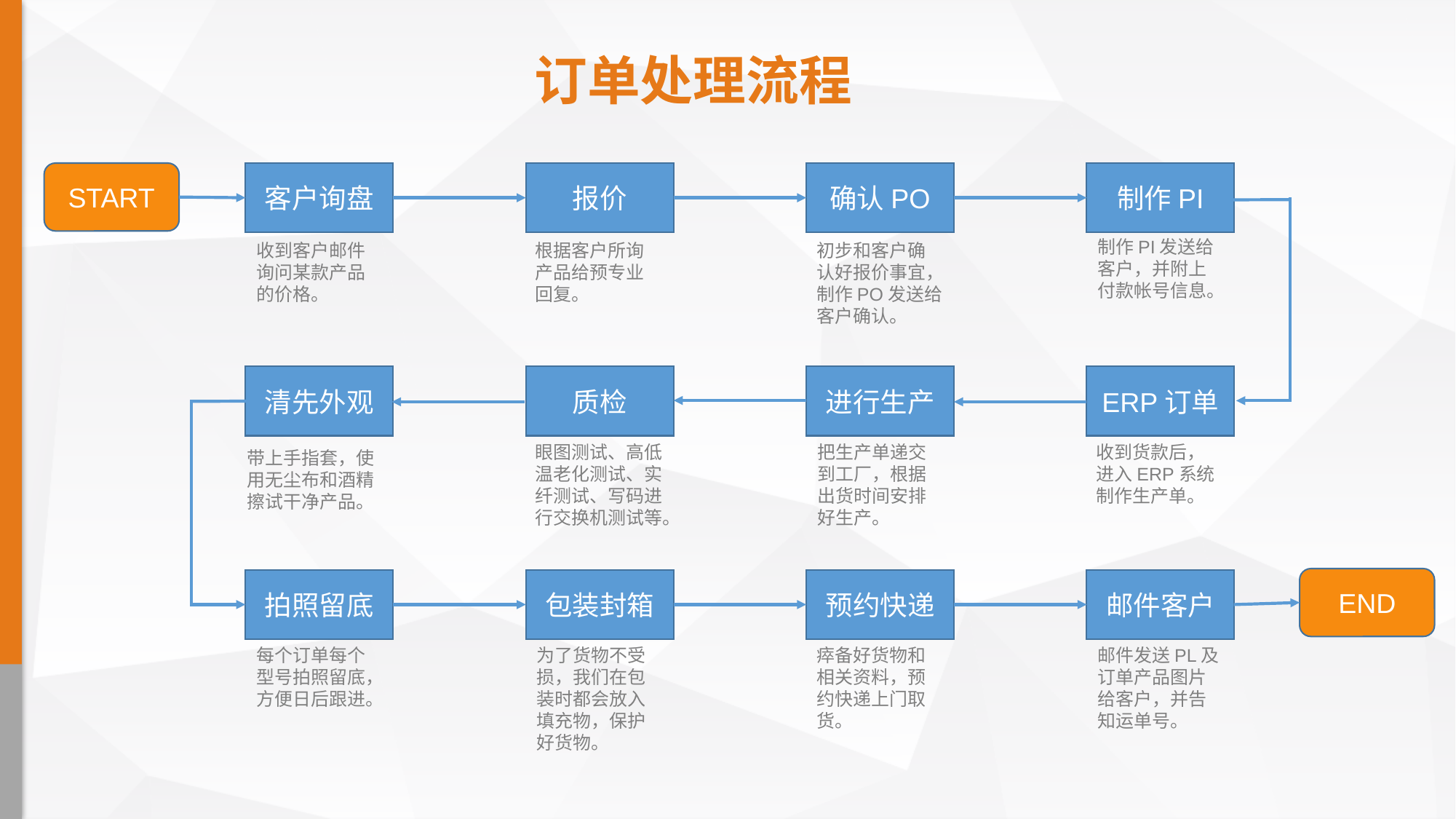

# 订单处理流程
START
客户询盘
报价
确认PO
制作PI
制作PI发送给客户，并附上付款帐号信息。
收到客户邮件询问某款产品的价格。
根据客户所询产品给预专业回复。
初步和客户确认好报价事宜，制作PO发送给客户确认。
清先外观
质检
进行生产
ERP订单
眼图测试、高低温老化测试、实纤测试、写码进行交换机测试等。
把生产单递交到工厂，根据出货时间安排好生产。
收到货款后，进入ERP系统制作生产单。
带上手指套，使用无尘布和酒精擦试干净产品。
END
拍照留底
包装封箱
预约快递
邮件客户
每个订单每个型号拍照留底，方便日后跟进。
为了货物不受损，我们在包装时都会放入填充物，保护好货物。
瘁备好货物和相关资料，预约快递上门取货。
邮件发送PL及订单产品图片给客户，并告知运单号。